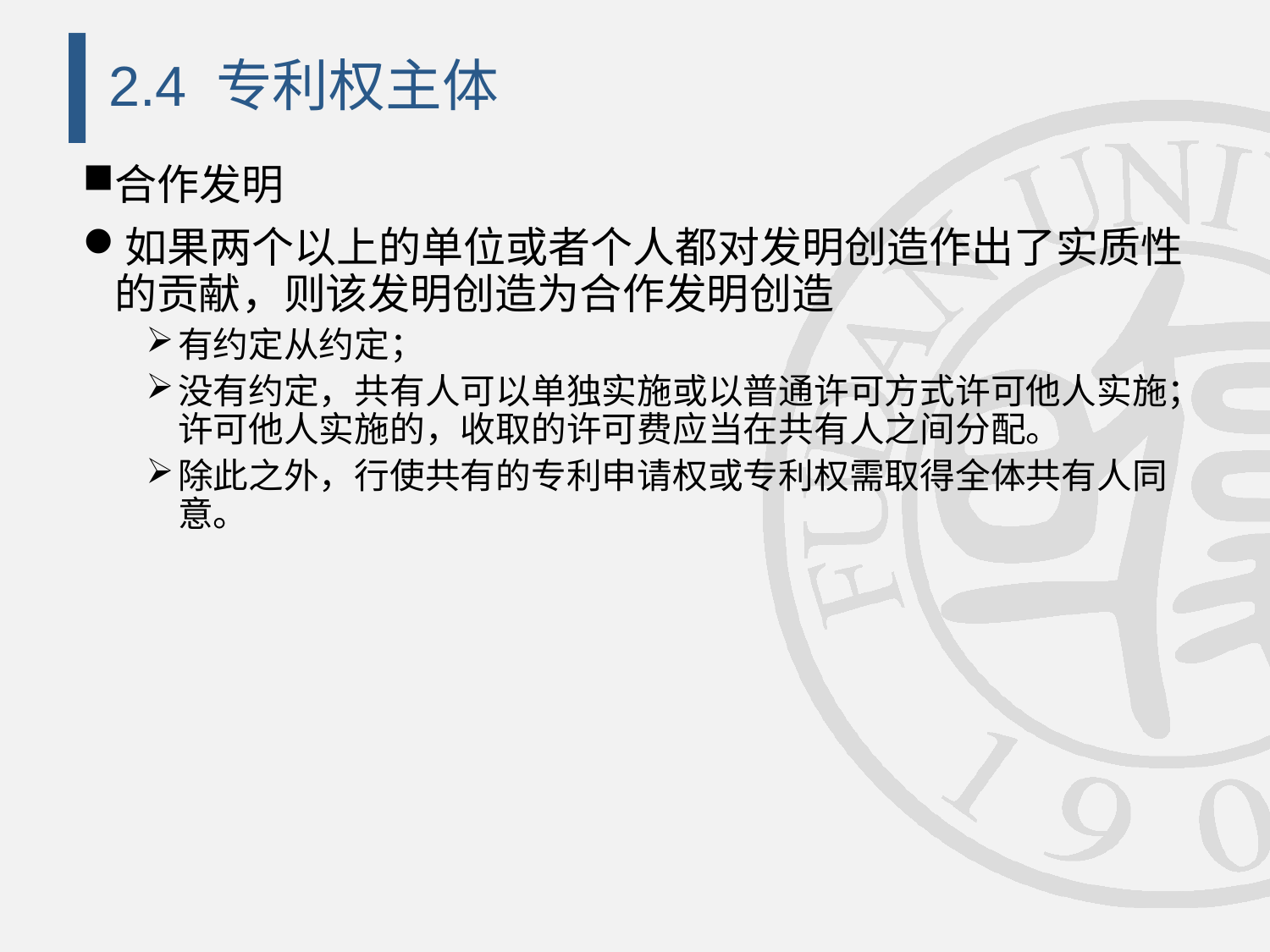

# 2.4 专利权主体
合作发明
如果两个以上的单位或者个人都对发明创造作出了实质性的贡献，则该发明创造为合作发明创造
有约定从约定；
没有约定，共有人可以单独实施或以普通许可方式许可他人实施；许可他人实施的，收取的许可费应当在共有人之间分配。
除此之外，行使共有的专利申请权或专利权需取得全体共有人同意。